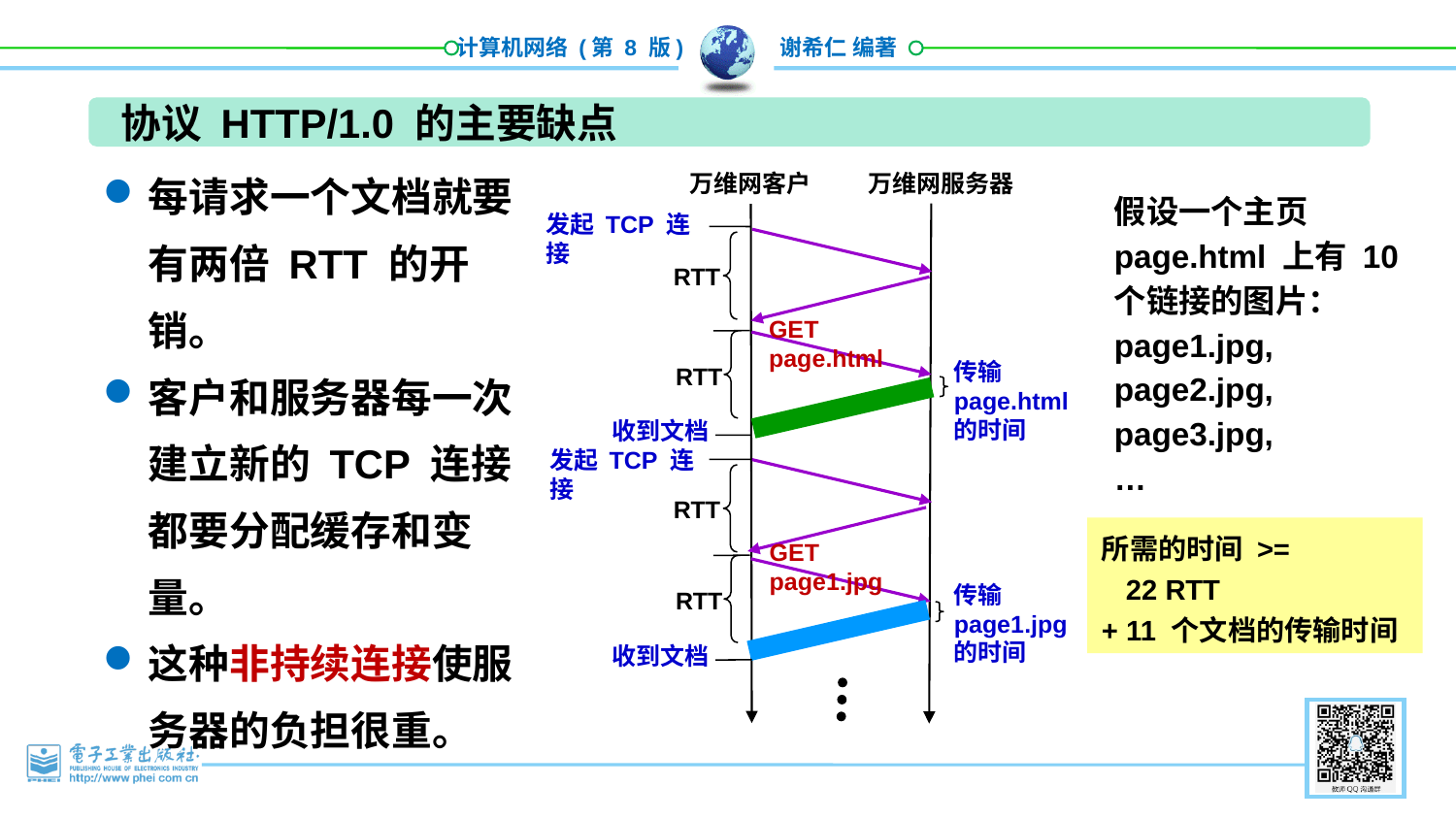

协议 HTTP/1.0 的主要缺点

每请求一个文档就要有两倍 RTT 的开销。
客户和服务器每一次建立新的 TCP 连接都要分配缓存和变量。
这种非持续连接使服务器的负担很重。
万维网客户
万维网服务器
假设一个主页page.html 上有 10 个链接的图片：page1.jpg, page2.jpg, page3.jpg,
…
发起 TCP 连接

RTT

GET page.html

RTT

收到文档

传输 page.html 的时间

发起 TCP 连接

RTT

GET page1.jpg

传输 page1.jpg
的时间
RTT

收到文档

所需的时间 >=
   22 RTT
+ 11 个文档的传输时间